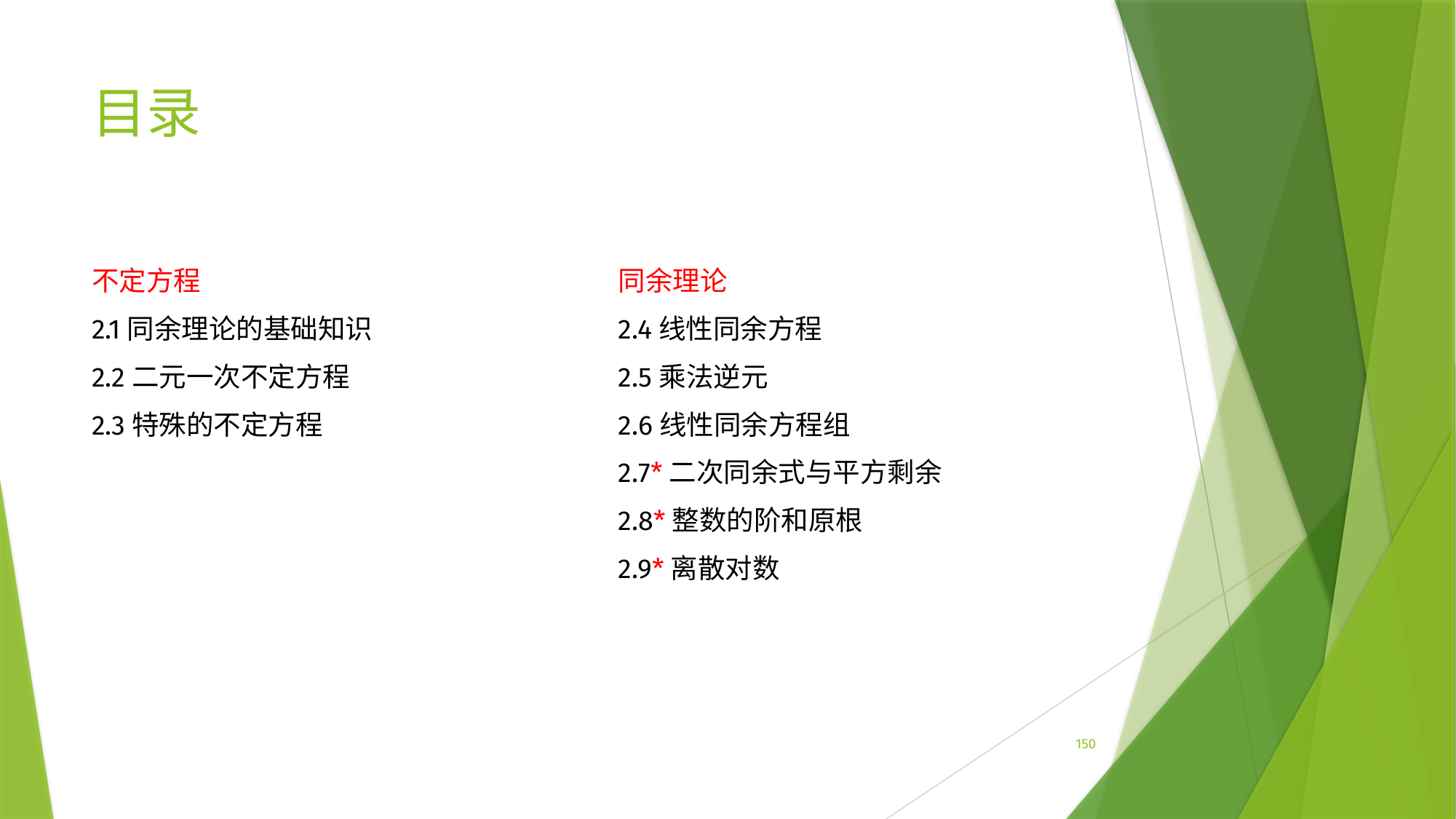

# 目录
不定方程
2.1同余理论的基础知识
2.2二元一次不定方程
2.3特殊的不定方程

同余理论
2.4线性同余方程
2.5乘法逆元
2.6线性同余方程组
2.7*二次同余式与平方剩余
2.8*整数的阶和原根
2.9*离散对数

150